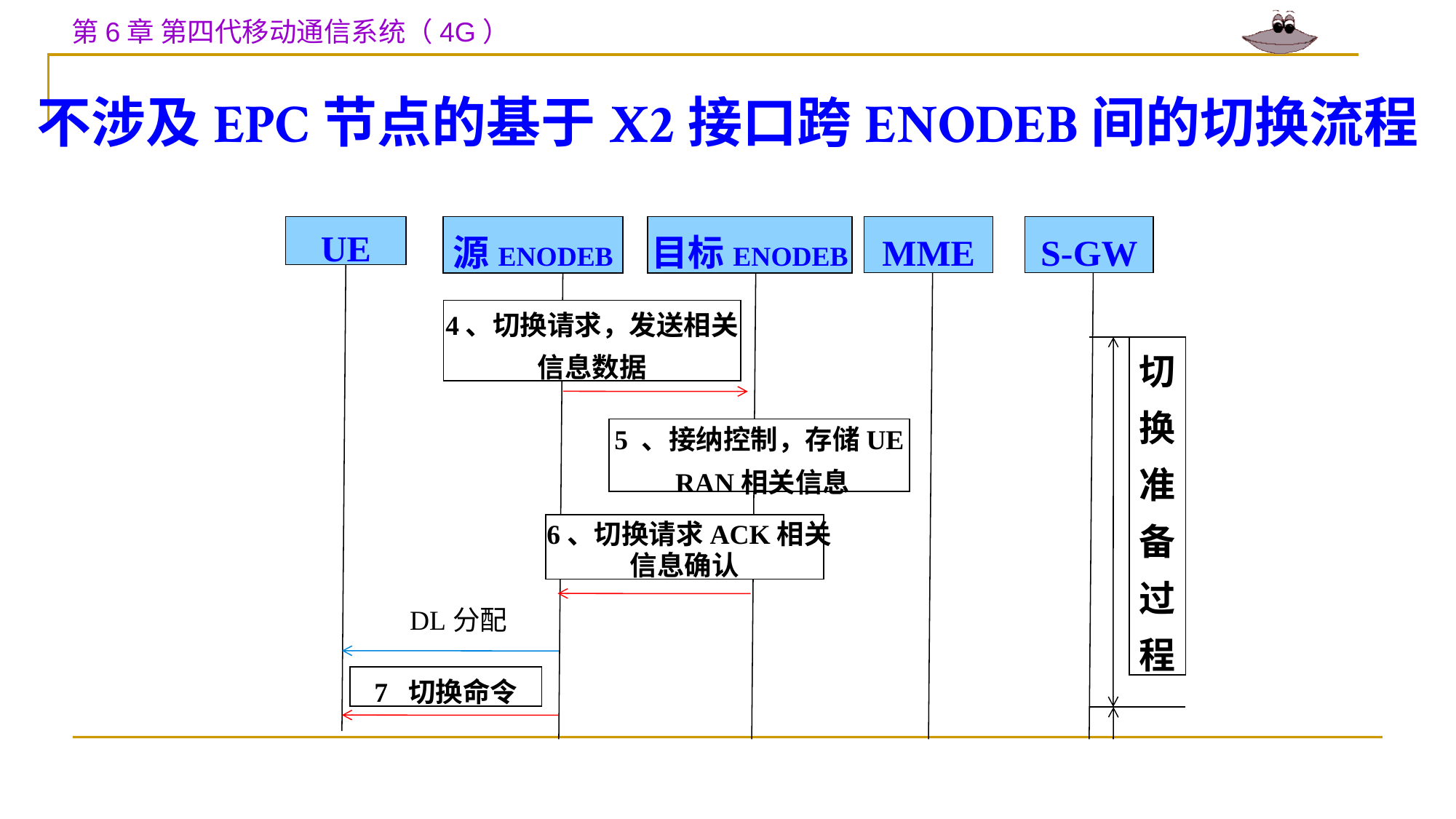

不涉及EPC节点的基于X2接口跨ENODEB间的切换流程
UE
MME
S-GW
源ENODEB
目标ENODEB
4、切换请求，发送相关
信息数据
切
换
准
备
过
程
5 、接纳控制，存储UE
 RAN相关信息
 6、切换请求ACK相关
信息确认
DL分配
7  切换命令